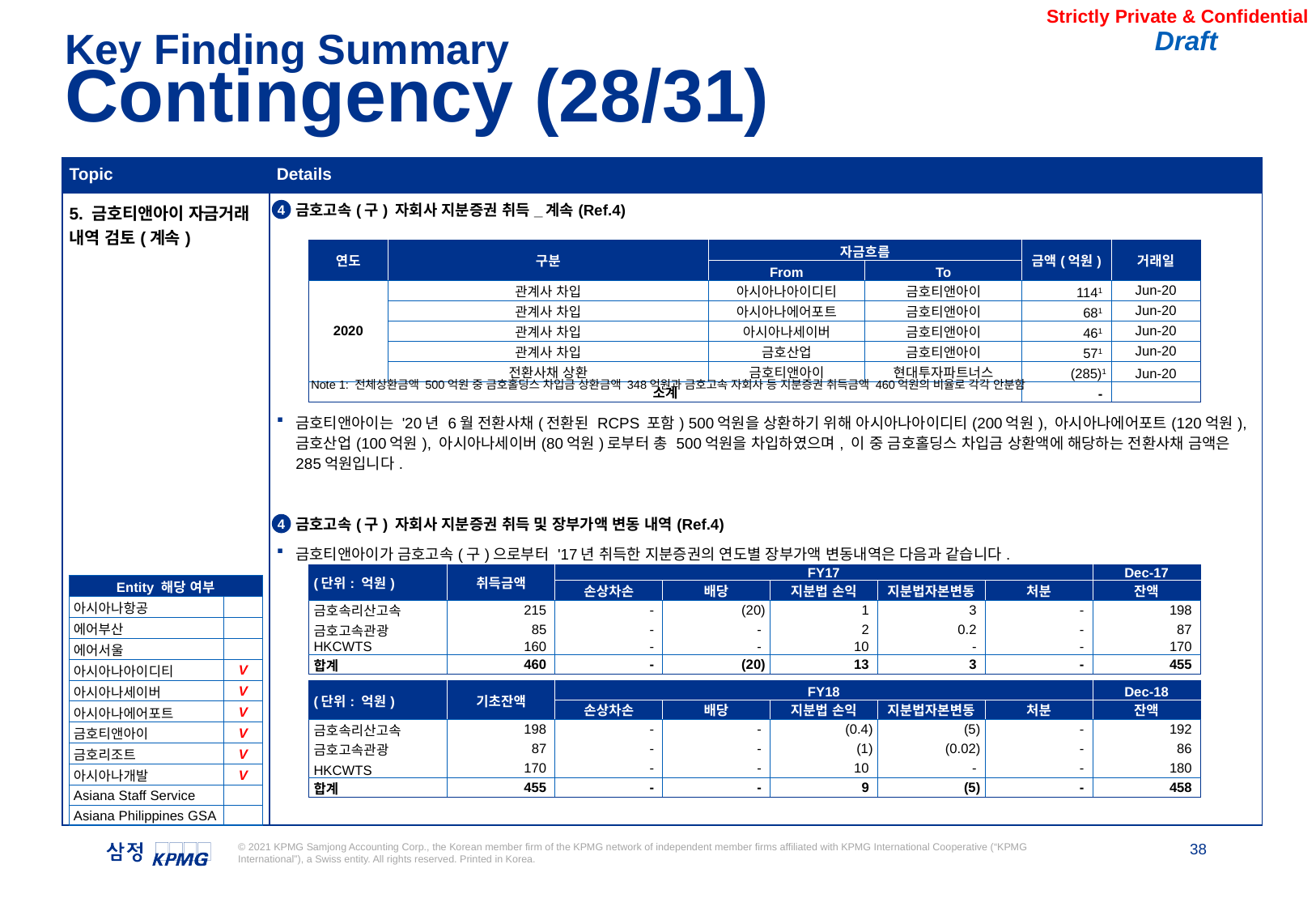

Key Finding Summary
Contingency (28/31)
| Topic | Details |
| --- | --- |
| 5. 금호티앤아이 자금거래 내역 검토(계속) | 금호고속(구) 자회사 지분증권 취득\_계속(Ref.4) 금호티앤아이는 '20년 6월 전환사채(전환된 RCPS 포함) 500억원을 상환하기 위해 아시아나아이디티(200억원), 아시아나에어포트(120억원), 금호산업(100억원), 아시아나세이버(80억원)로부터 총 500억원을 차입하였으며, 이 중 금호홀딩스 차입금 상환액에 해당하는 전환사채 금액은 285억원입니다. 금호고속(구) 자회사 지분증권 취득 및 장부가액 변동 내역(Ref.4) 금호티앤아이가 금호고속(구)으로부터 '17년 취득한 지분증권의 연도별 장부가액 변동내역은 다음과 같습니다. |
4
| 연도 | 구분 | 자금흐름 |  | 금액(억원) | 거래일 |
| --- | --- | --- | --- | --- | --- |
|  |  | From | To |  |  |
| 2020 | 관계사 차입 | 아시아나아이디티 | 금호티앤아이 | 1141 | Jun-20 |
|  | 관계사 차입 | 아시아나에어포트 | 금호티앤아이 | 681 | Jun-20 |
|  | 관계사 차입 | 아시아나세이버 | 금호티앤아이 | 461 | Jun-20 |
|  | 관계사 차입 | 금호산업 | 금호티앤아이 | 571 | Jun-20 |
|  | 전환사채 상환 | 금호티앤아이 | 현대투자파트너스 | (285)1 | Jun-20 |
| 소계 |  |  |  | - |  |
Note 1: 전체상환금액 500억원 중 금호홀딩스 차입금 상환금액 348억원과 금호고속 자회사 등 지분증권 취득금액 460억원의 비율로 각각 안분함
4
| (단위: 억원) | 취득금액 | FY17 |  |  |  |  | Dec-17 |
| --- | --- | --- | --- | --- | --- | --- | --- |
|  |  | 손상차손 | 배당 | 지분법 손익 | 지분법자본변동 | 처분 | 잔액 |
| 금호속리산고속 | 215 | - | (20) | 1 | 3 | - | 198 |
| 금호고속관광 | 85 | - | - | 2 | 0.2 | - | 87 |
| HKCWTS | 160 | - | - | 10 | - | - | 170 |
| 합계 | 460 | - | (20) | 13 | 3 | - | 455 |
| Entity 해당 여부 |  |
| --- | --- |
| 아시아나항공 |  |
| 에어부산 |  |
| 에어서울 |  |
| 아시아나아이디티 | V |
| 아시아나세이버 | V |
| 아시아나에어포트 | V |
| 금호티앤아이 | V |
| 금호리조트 | V |
| 아시아나개발 | V |
| Asiana Staff Service |  |
| Asiana Philippines GSA |  |
| (단위: 억원) | 기초잔액 | FY18 |  |  |  |  | Dec-18 |
| --- | --- | --- | --- | --- | --- | --- | --- |
|  |  | 손상차손 | 배당 | 지분법 손익 | 지분법자본변동 | 처분 | 잔액 |
| 금호속리산고속 | 198 | - | - | (0.4) | (5) | - | 192 |
| 금호고속관광 | 87 | - | - | (1) | (0.02) | - | 86 |
| HKCWTS | 170 | - | - | 10 | - | - | 180 |
| 합계 | 455 | - | - | 9 | (5) | - | 458 |